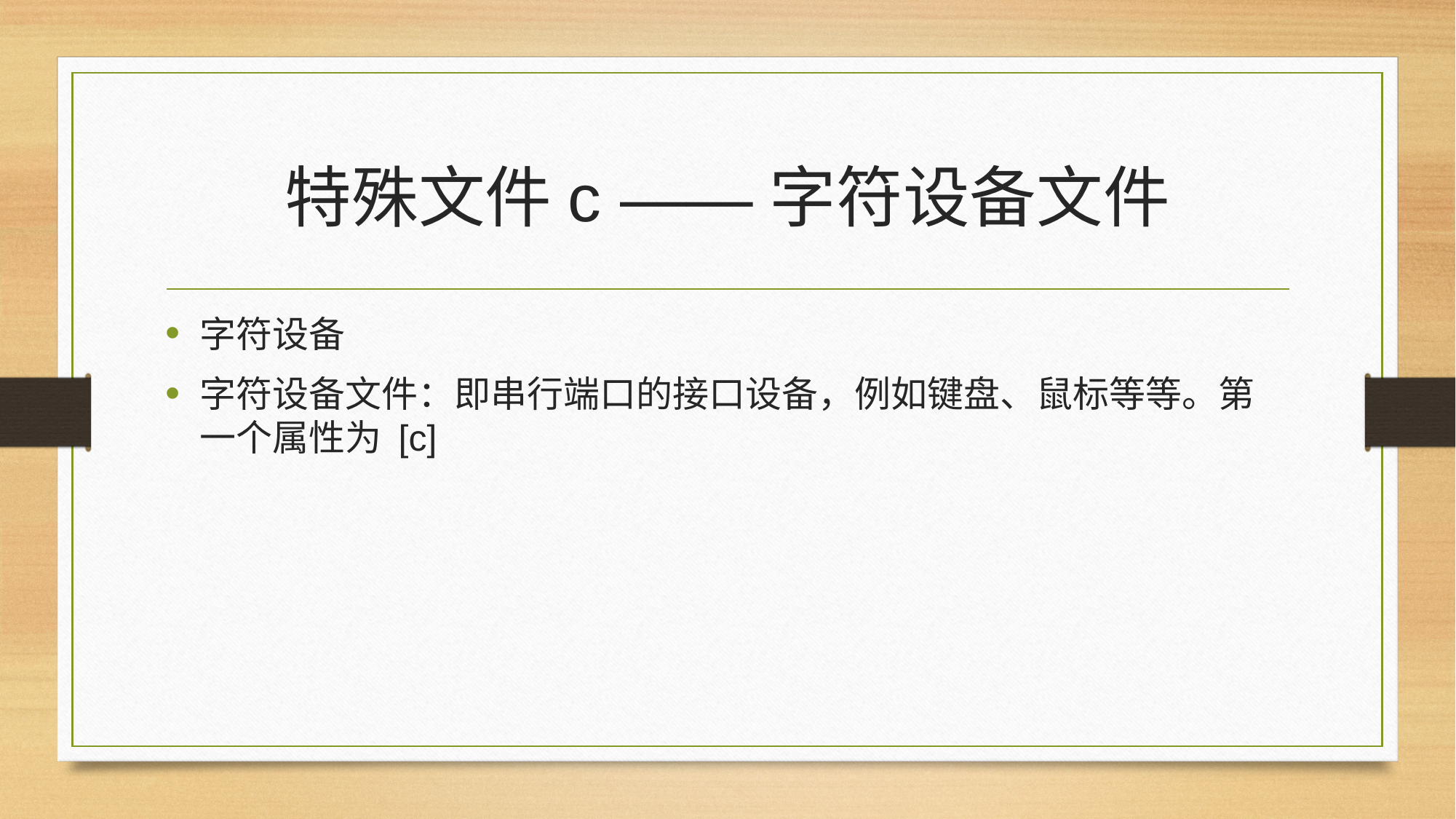

# 特殊文件c ——字符设备文件
字符设备
字符设备文件：即串行端口的接口设备，例如键盘、鼠标等等。第一个属性为 [c]